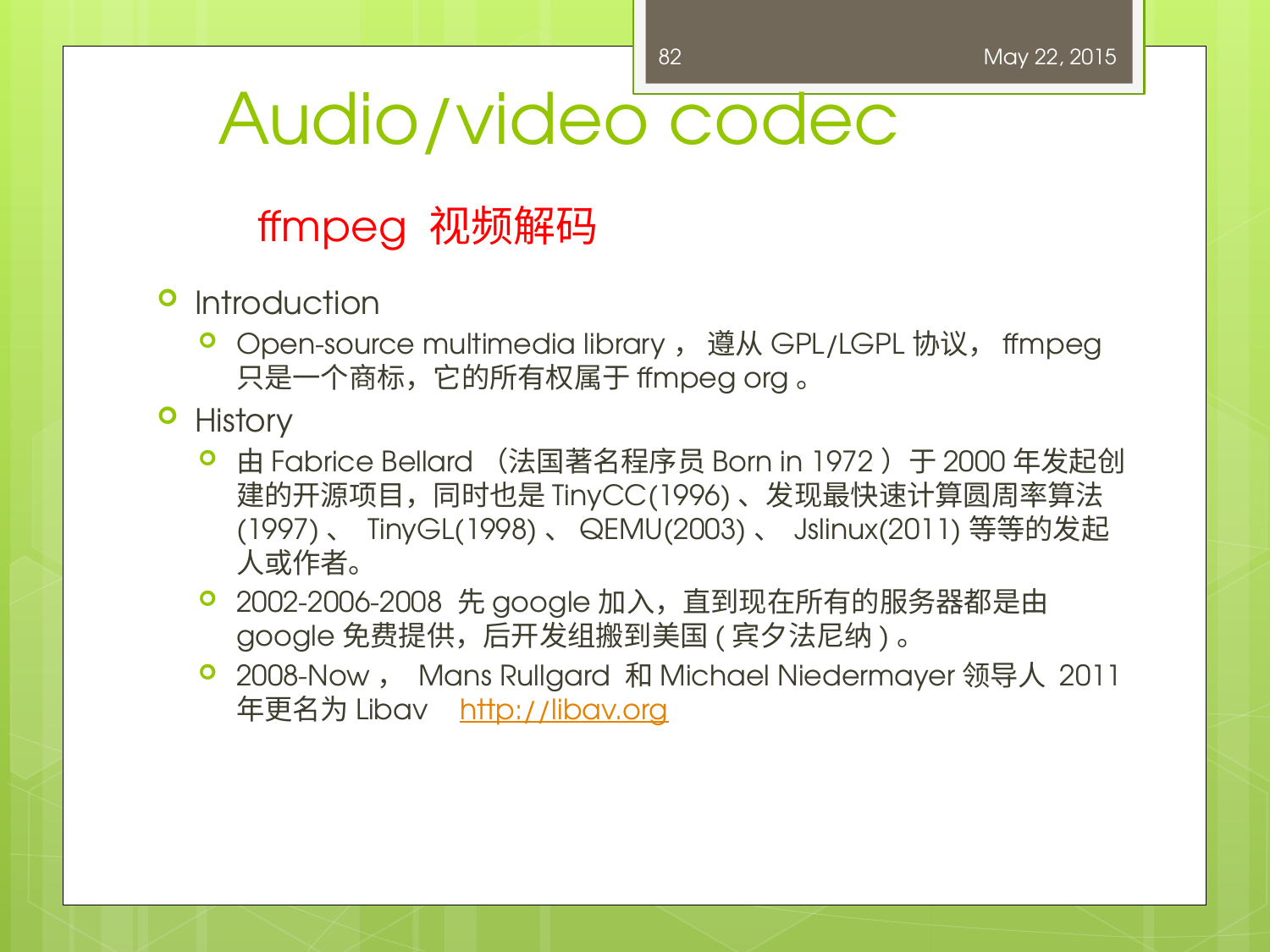

82
May 22, 2015
# Audio/video codec
ffmpeg 视频解码
Introduction
Open-source multimedia library， 遵从GPL/LGPL协议，ffmpeg只是一个商标，它的所有权属于ffmpeg org。
History
由Fabrice Bellard（法国著名程序员Born in 1972）于2000年发起创建的开源项目，同时也是TinyCC(1996)、发现最快速计算圆周率算法(1997)、 TinyGL(1998)、QEMU(2003)、 Jslinux(2011)等等的发起人或作者。
2002-2006-2008 先google加入，直到现在所有的服务器都是由google免费提供，后开发组搬到美国(宾夕法尼纳)。
2008-Now， Mans Rullgard 和Michael Niedermayer领导人 2011年更名为Libav    http://libav.org